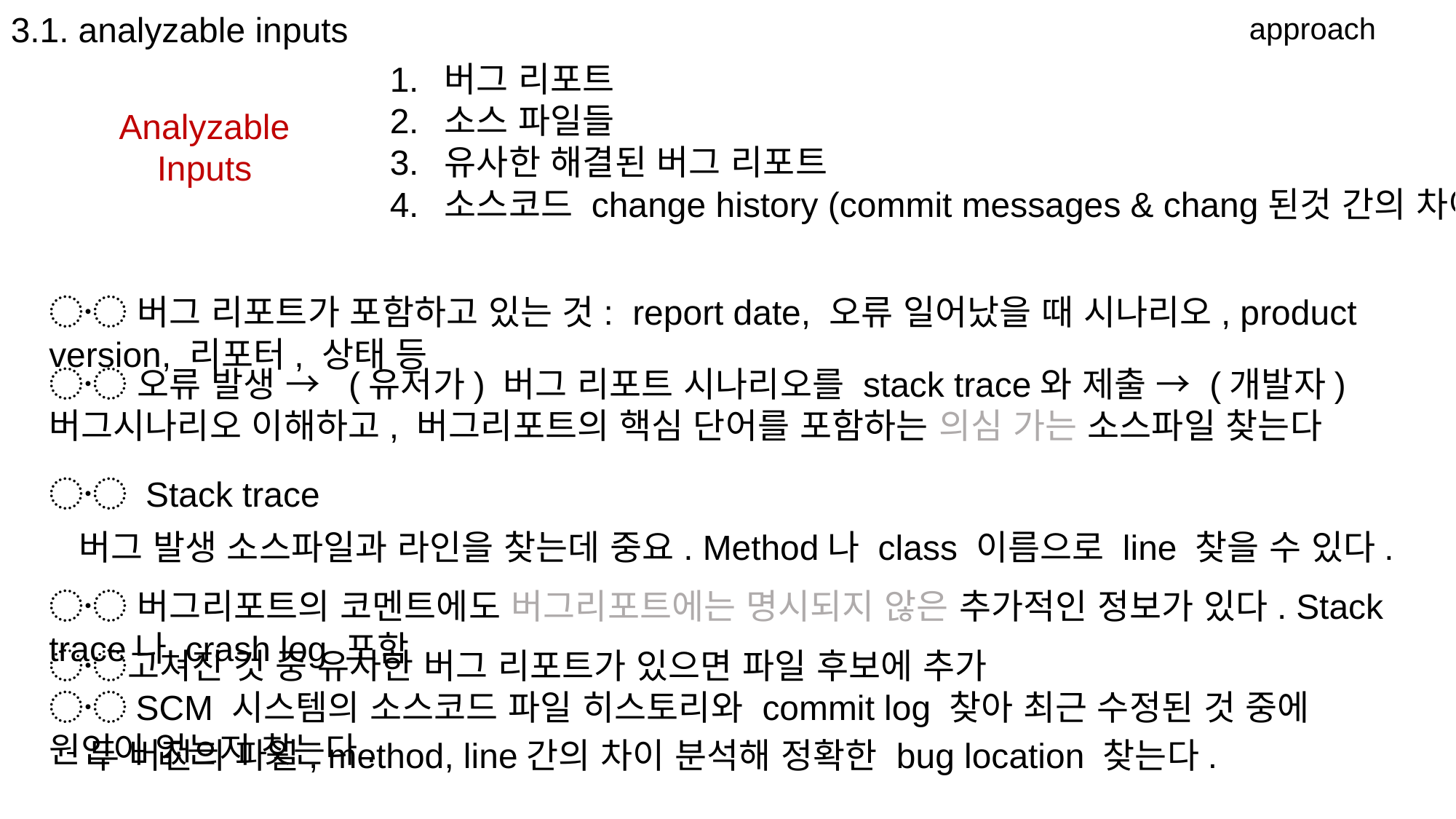

3.1. analyzable inputs
approach
버그 리포트
소스 파일들
유사한 해결된 버그 리포트
소스코드 change history (commit messages & chang된것 간의 차이)
Analyzable
Inputs
〮 버그 리포트가 포함하고 있는 것:  report date, 오류 일어났을 때 시나리오, product version, 리포터, 상태 등
〮 오류 발생 →  (유저가) 버그 리포트 시나리오를 stack trace와 제출 → (개발자)버그시나리오 이해하고, 버그리포트의 핵심 단어를 포함하는 의심 가는 소스파일 찾는다
〮 Stack trace
버그 발생 소스파일과 라인을 찾는데 중요. Method나 class 이름으로 line 찾을 수 있다.
〮 버그리포트의 코멘트에도 버그리포트에는 명시되지 않은 추가적인 정보가 있다. Stack trace나 crash log 포함
〮고쳐진 것 중 유사한 버그 리포트가 있으면 파일 후보에 추가
〮SCM 시스템의 소스코드 파일 히스토리와 commit log 찾아 최근 수정된 것 중에 원인이 없는지 찾는다.
두 버전의 파일, method, line간의 차이 분석해 정확한 bug location 찾는다.